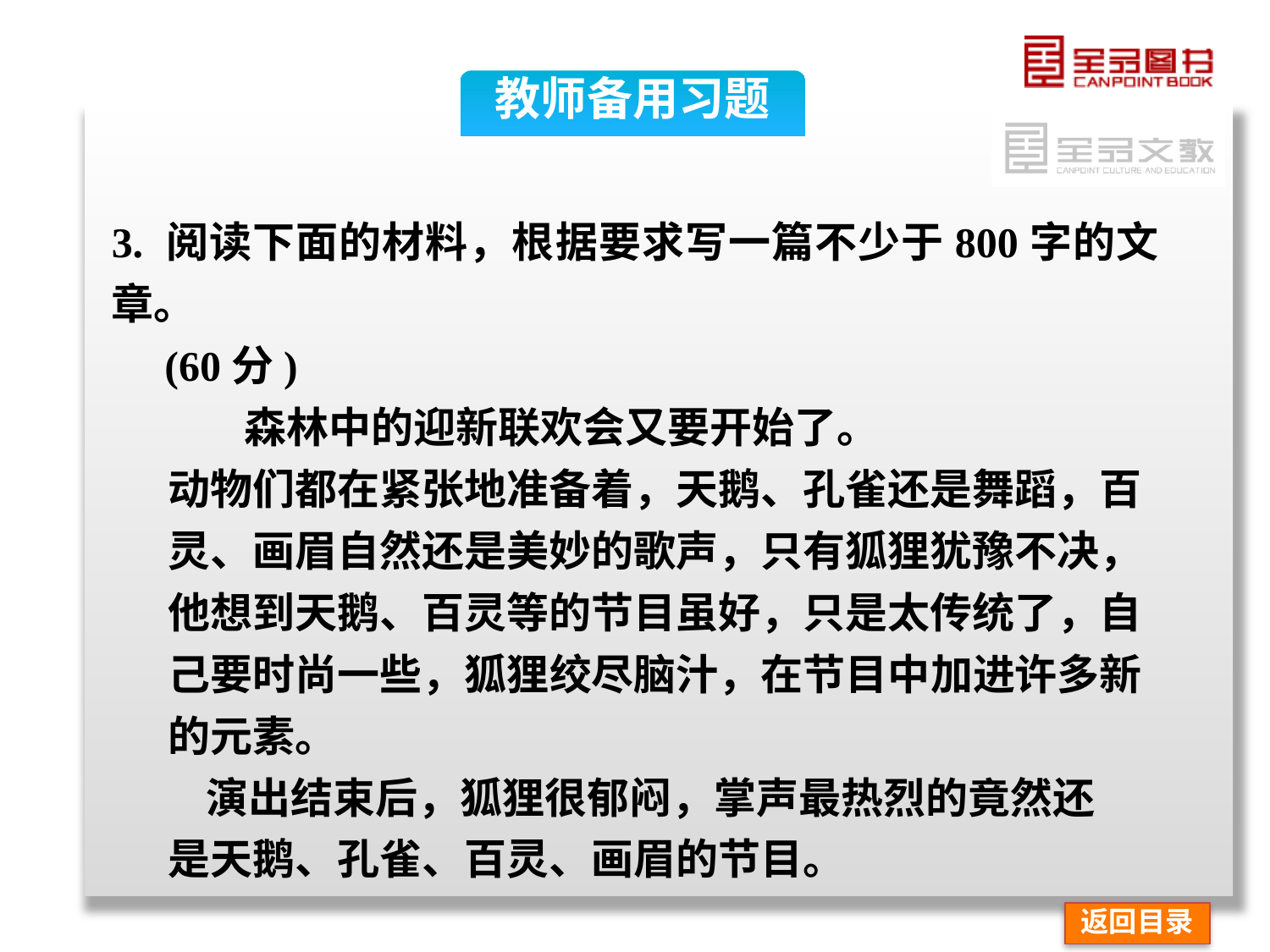

教师备用习题
3. 阅读下面的材料，根据要求写一篇不少于800字的文章。
     (60分)
         森林中的迎新联欢会又要开始了。
 动物们都在紧张地准备着，天鹅、孔雀还是舞蹈，百
 灵、画眉自然还是美妙的歌声，只有狐狸犹豫不决，
 他想到天鹅、百灵等的节目虽好，只是太传统了，自
 己要时尚一些，狐狸绞尽脑汁，在节目中加进许多新
 的元素。
     演出结束后，狐狸很郁闷，掌声最热烈的竟然还
 是天鹅、孔雀、百灵、画眉的节目。
返回目录